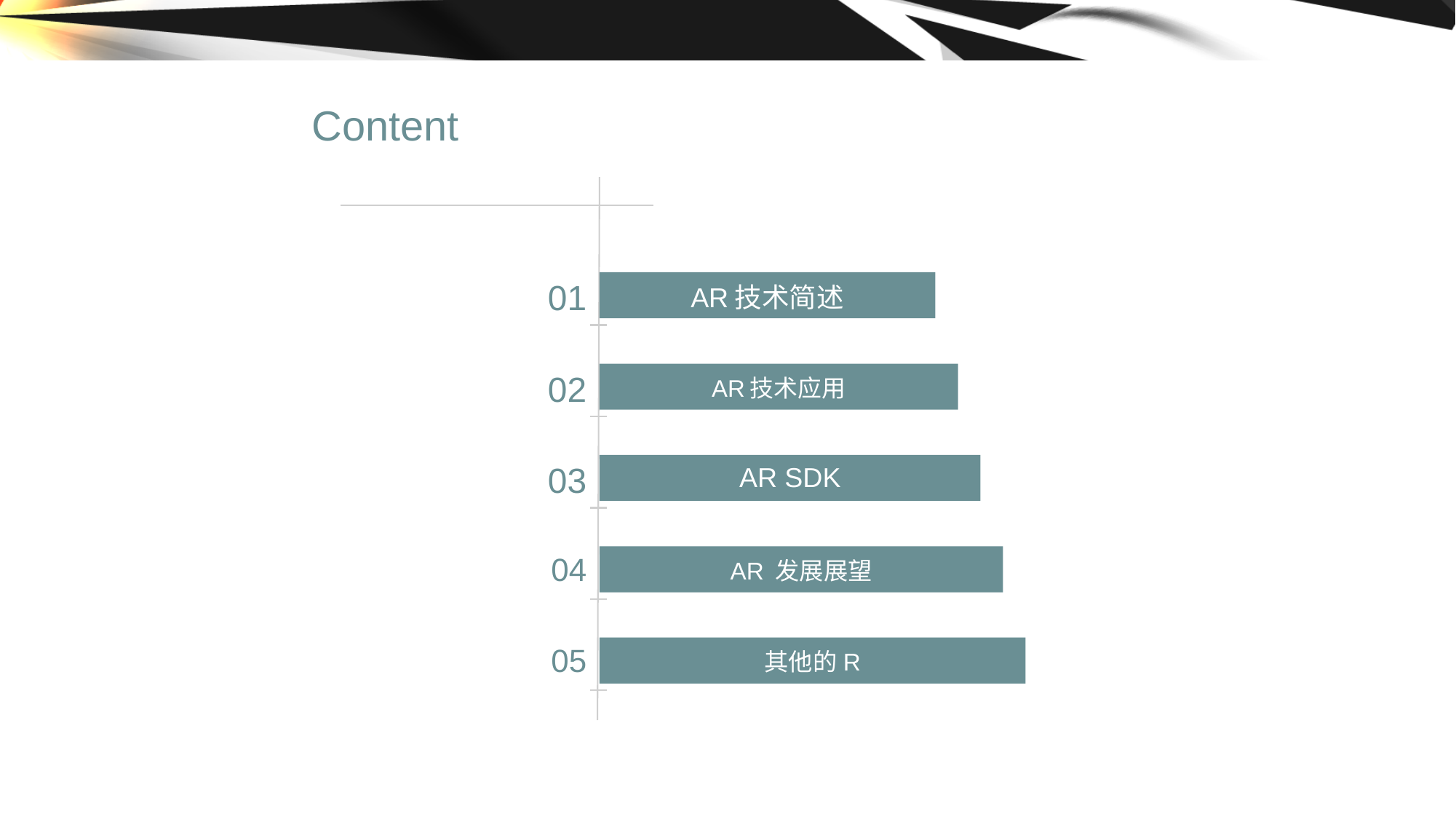

Content
01
AR技术简述
02
AR技术应用
03
AR SDK
04
AR 发展展望
05
其他的R